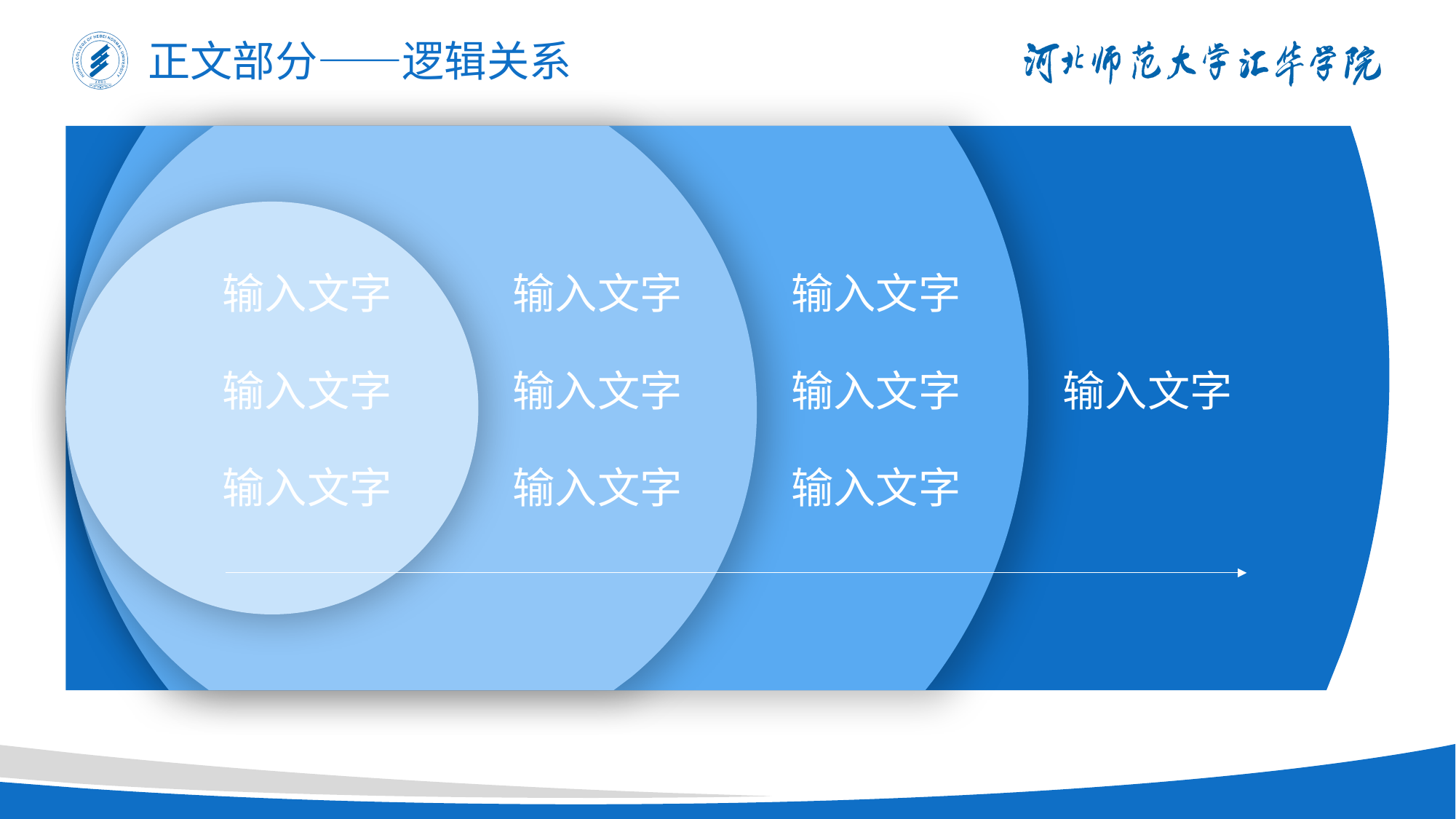

正文部分——逻辑关系

输入文字
输入文字
输入文字
输入文字
输入文字
输入文字
输入文字
输入文字
输入文字
输入文字